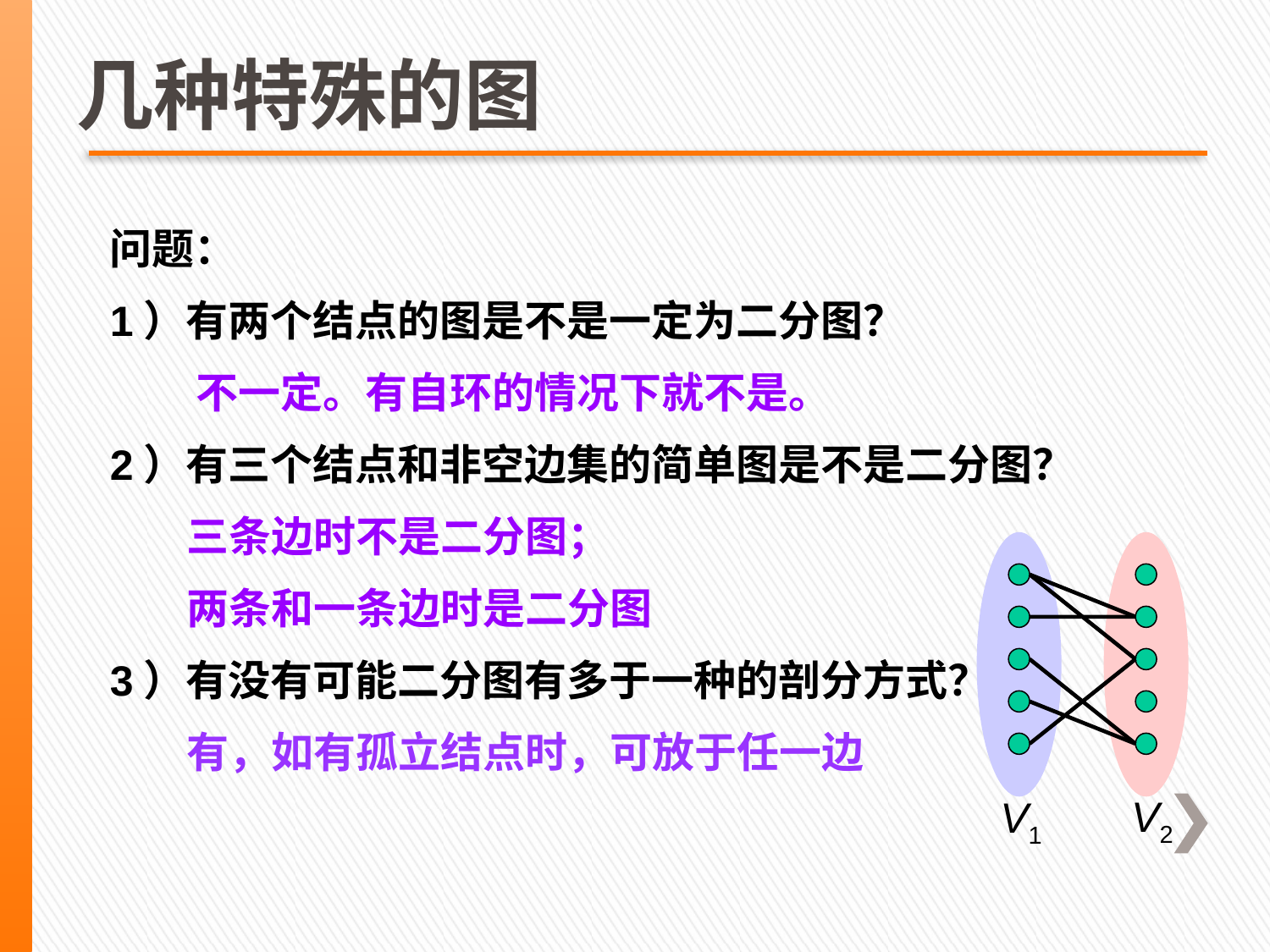

# 几种特殊的图
问题：
1）有两个结点的图是不是一定为二分图？
        不一定。有自环的情况下就不是。
2）有三个结点和非空边集的简单图是不是二分图？
       三条边时不是二分图；
       两条和一条边时是二分图
3）有没有可能二分图有多于一种的剖分方式？
       有，如有孤立结点时，可放于任一边

V2
V1